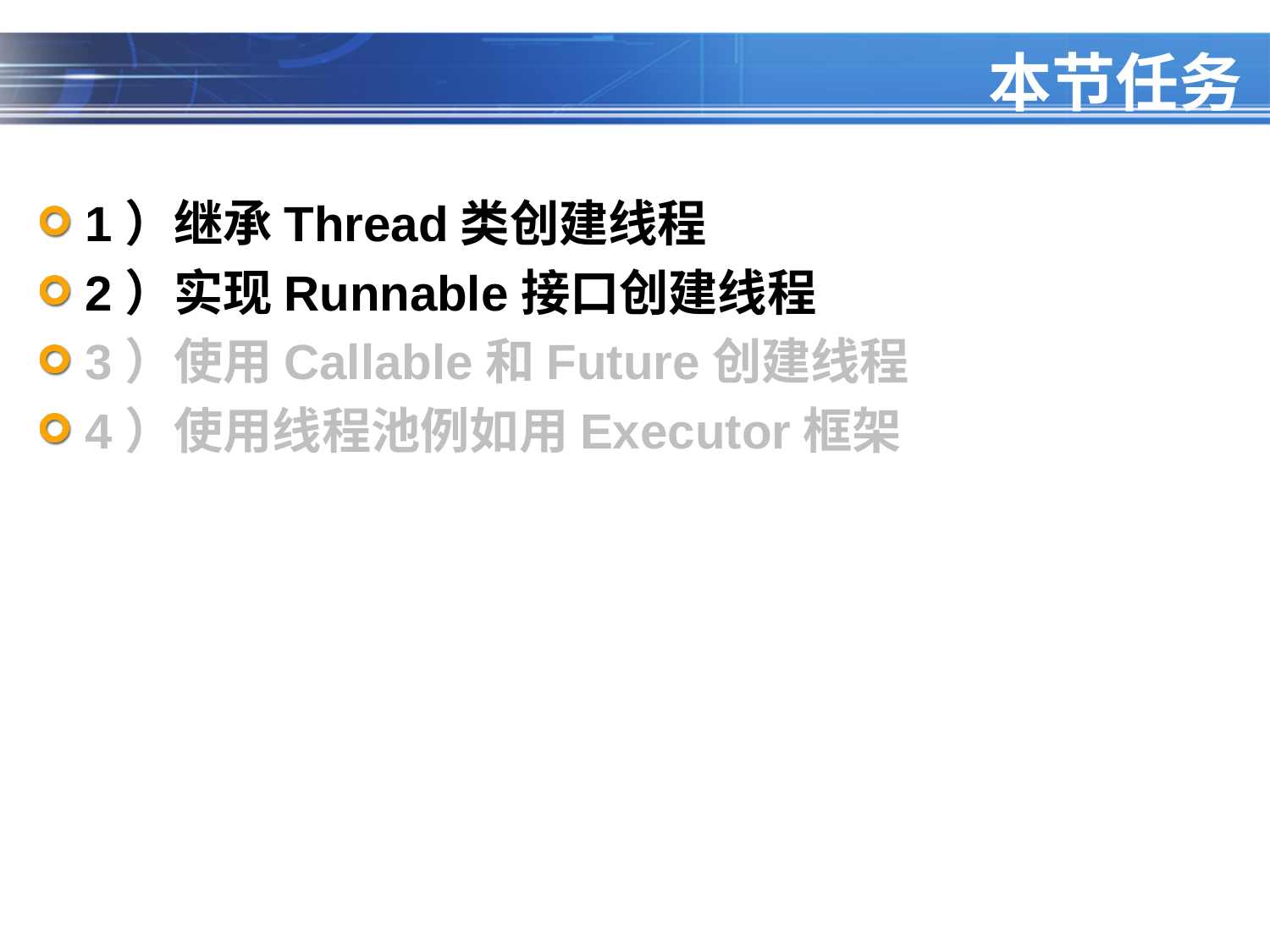

# 本节任务
1）继承Thread类创建线程
2）实现Runnable接口创建线程
3）使用Callable和Future创建线程
4）使用线程池例如用Executor框架